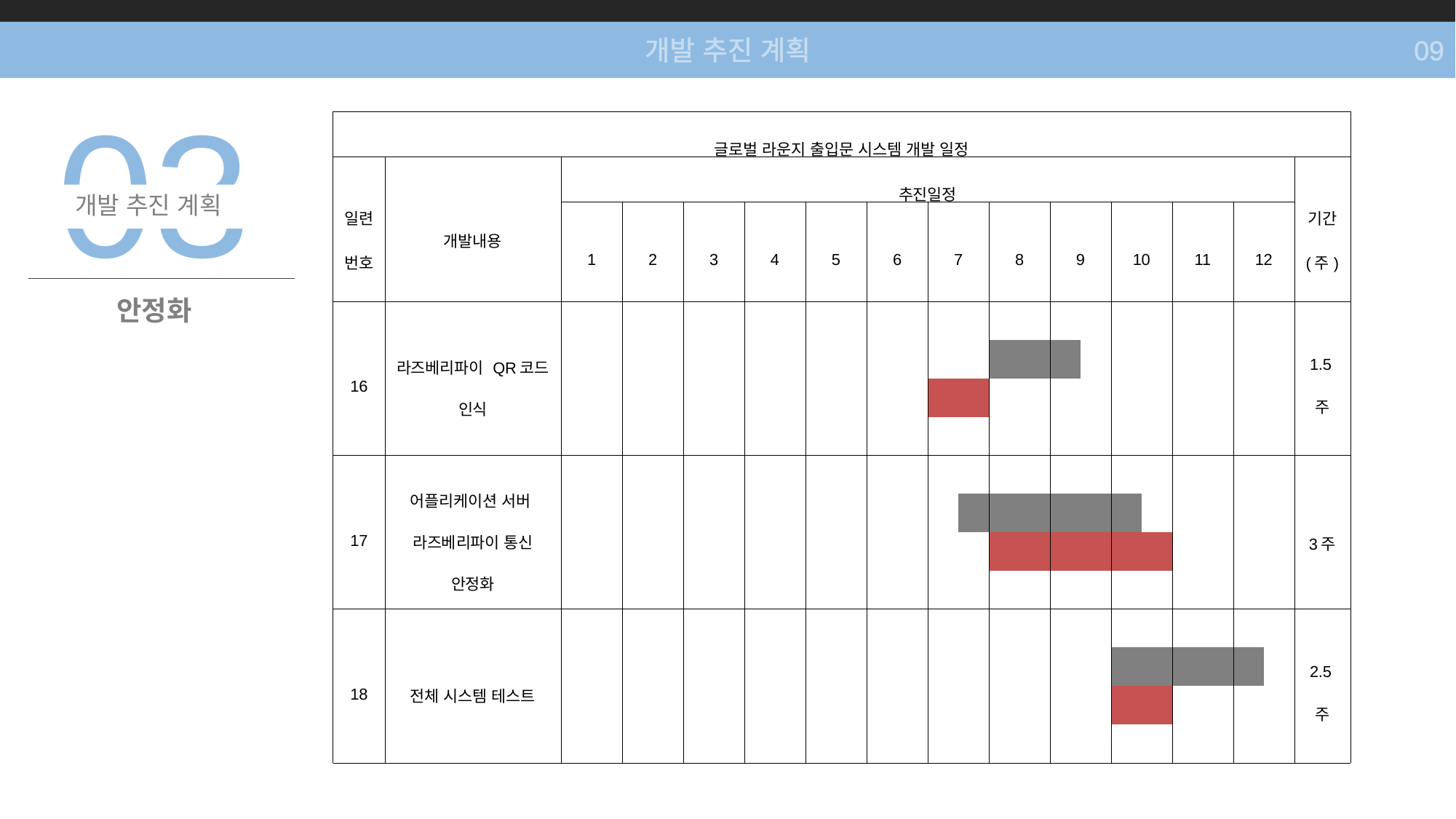

개발 추진 계획
09
03
개발 추진 계획

| 글로벌 라운지 출입문 시스템 개발 일정 |  |  |  |  |  |  |  |  |  |  |  |  |  |  |  |  |  |  |  |  |  |  |  |  |  |  |
| --- | --- | --- | --- | --- | --- | --- | --- | --- | --- | --- | --- | --- | --- | --- | --- | --- | --- | --- | --- | --- | --- | --- | --- | --- | --- | --- |
| 일련 번호 | 개발내용 | 추진일정 |  |  |  |  |  |  |  |  |  |  |  |  |  |  |  |  |  |  |  |  |  |  |  | 기간 (주) |
|  |  | 1 |  | 2 |  | 3 |  | 4 |  | 5 |  | 6 |  | 7 |  | 8 |  | 9 |  | 10 |  | 11 |  | 12 |  |  |
| 16 | 라즈베리파이 QR코드 인식 |  |  |  |  |  |  |  |  |  |  |  |  |  |  |  |  |  |  |  |  |  |  |  |  | 1.5주 |
|  |  |  |  |  |  |  |  |  |  |  |  |  |  |  |  |  |  |  |  |  |  |  |  |  |  |  |
|  |  |  |  |  |  |  |  |  |  |  |  |  |  |  |  |  |  |  |  |  |  |  |  |  |  |  |
|  |  |  |  |  |  |  |  |  |  |  |  |  |  |  |  |  |  |  |  |  |  |  |  |  |  |  |
| 17 | 어플리케이션 서버 라즈베리파이 통신 안정화 |  |  |  |  |  |  |  |  |  |  |  |  |  |  |  |  |  |  |  |  |  |  |  |  | 3주 |
|  |  |  |  |  |  |  |  |  |  |  |  |  |  |  |  |  |  |  |  |  |  |  |  |  |  |  |
|  |  |  |  |  |  |  |  |  |  |  |  |  |  |  |  |  |  |  |  |  |  |  |  |  |  |  |
|  |  |  |  |  |  |  |  |  |  |  |  |  |  |  |  |  |  |  |  |  |  |  |  |  |  |  |
| 18 | 전체 시스템 테스트 |  |  |  |  |  |  |  |  |  |  |  |  |  |  |  |  |  |  |  |  |  |  |  |  | 2.5주 |
|  |  |  |  |  |  |  |  |  |  |  |  |  |  |  |  |  |  |  |  |  |  |  |  |  |  |  |
|  |  |  |  |  |  |  |  |  |  |  |  |  |  |  |  |  |  |  |  |  |  |  |  |  |  |  |
|  |  |  |  |  |  |  |  |  |  |  |  |  |  |  |  |  |  |  |  |  |  |  |  |  |  |  |
안정화